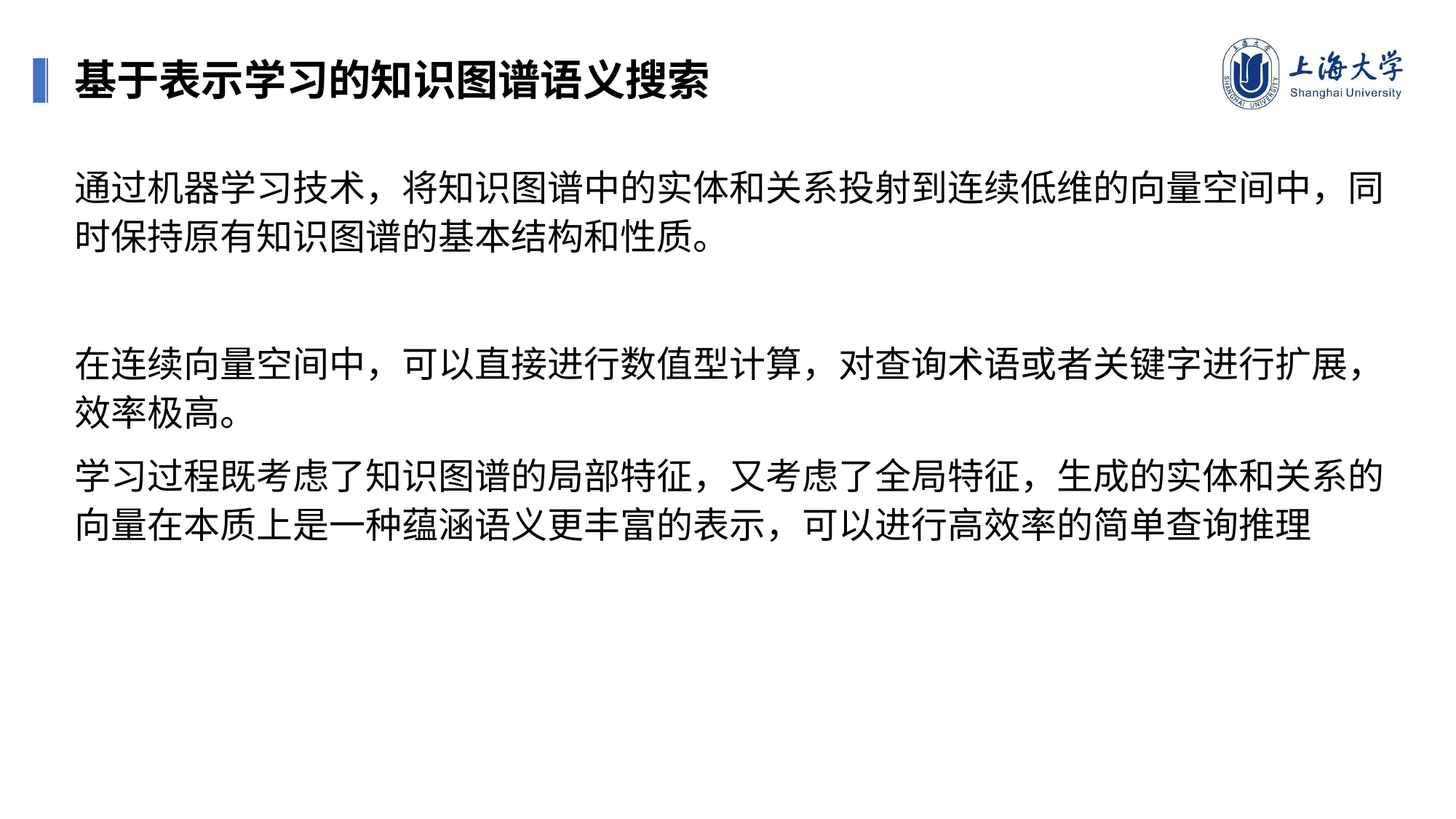

基于表示学习的知识图谱语义搜索
通过机器学习技术，将知识图谱中的实体和关系投射到连续低维的向量空间中，同时保持原有知识图谱的基本结构和性质。

在连续向量空间中，可以直接进行数值型计算，对查询术语或者关键字进行扩展，效率极高。
学习过程既考虑了知识图谱的局部特征，又考虑了全局特征，生成的实体和关系的向量在本质上是一种蕴涵语义更丰富的表示，可以进行高效率的简单查询推理